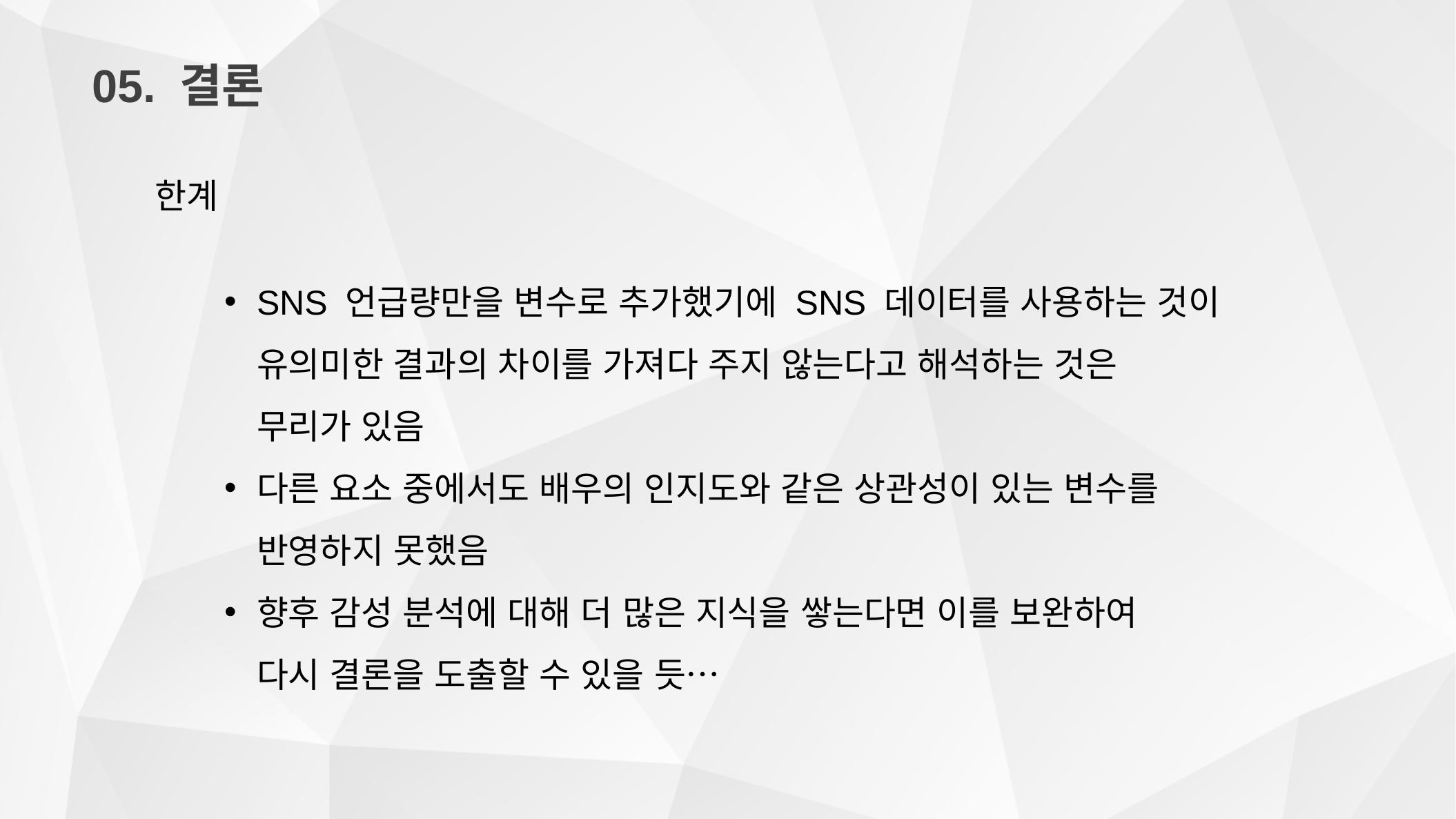

05. 결론
한계
SNS 언급량만을 변수로 추가했기에 SNS 데이터를 사용하는 것이
유의미한 결과의 차이를 가져다 주지 않는다고 해석하는 것은
무리가 있음
다른 요소 중에서도 배우의 인지도와 같은 상관성이 있는 변수를
반영하지 못했음
향후 감성 분석에 대해 더 많은 지식을 쌓는다면 이를 보완하여
다시 결론을 도출할 수 있을 듯…